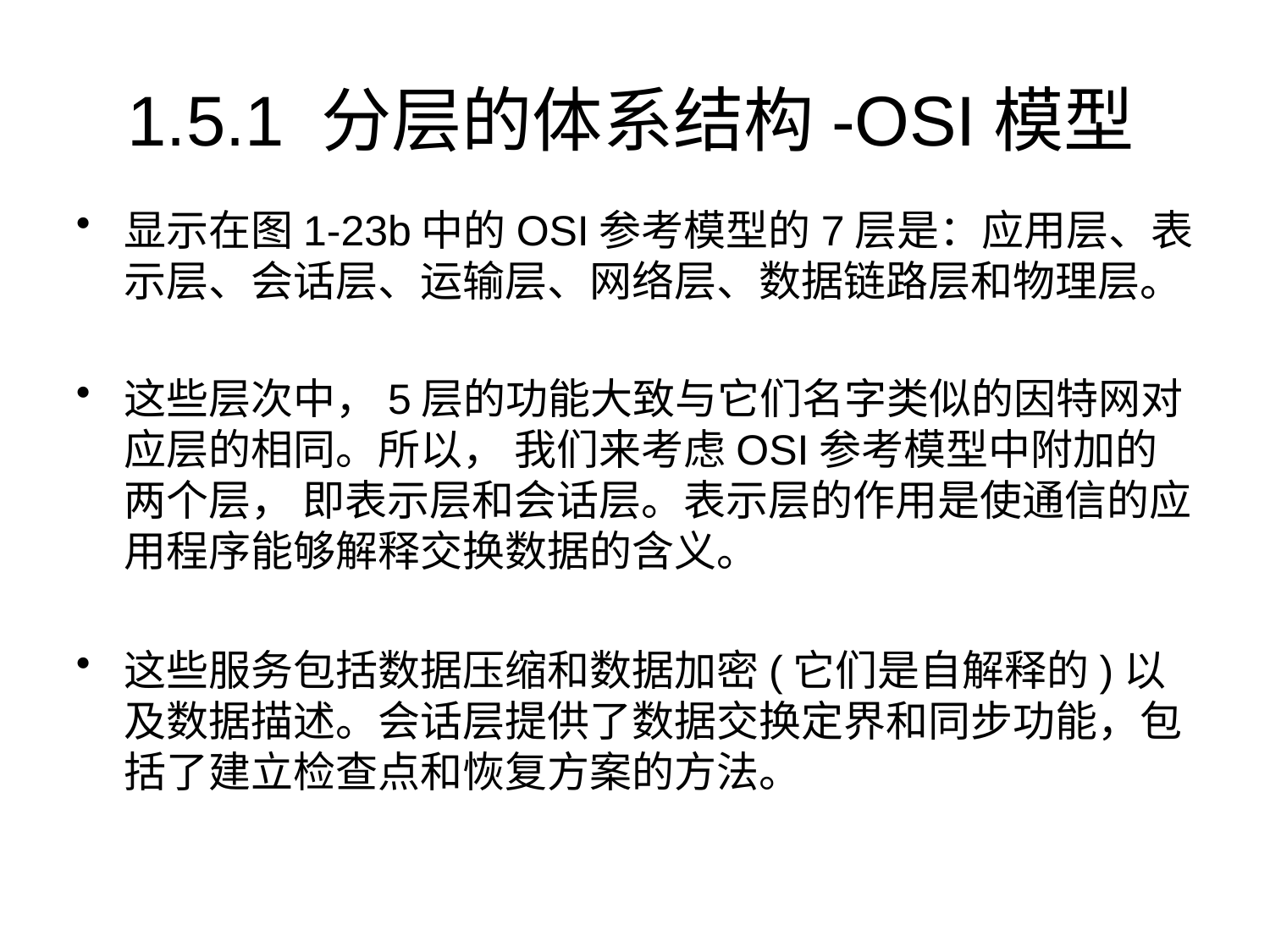

# 1.5.1 分层的体系结构-OSI模型
显示在图1-23b中的OSI参考模型的7层是：应用层、表示层、会话层、运输层、网络层、数据链路层和物理层。

这些层次中，5层的功能大致与它们名字类似的因特网对应层的相同。所以， 我们来考虑OSI参考模型中附加的两个层， 即表示层和会话层。表示层的作用是使通信的应用程序能够解释交换数据的含义。

这些服务包括数据压缩和数据加密(它们是自解释的)以及数据描述。会话层提供了数据交换定界和同步功能，包括了建立检查点和恢复方案的方法。